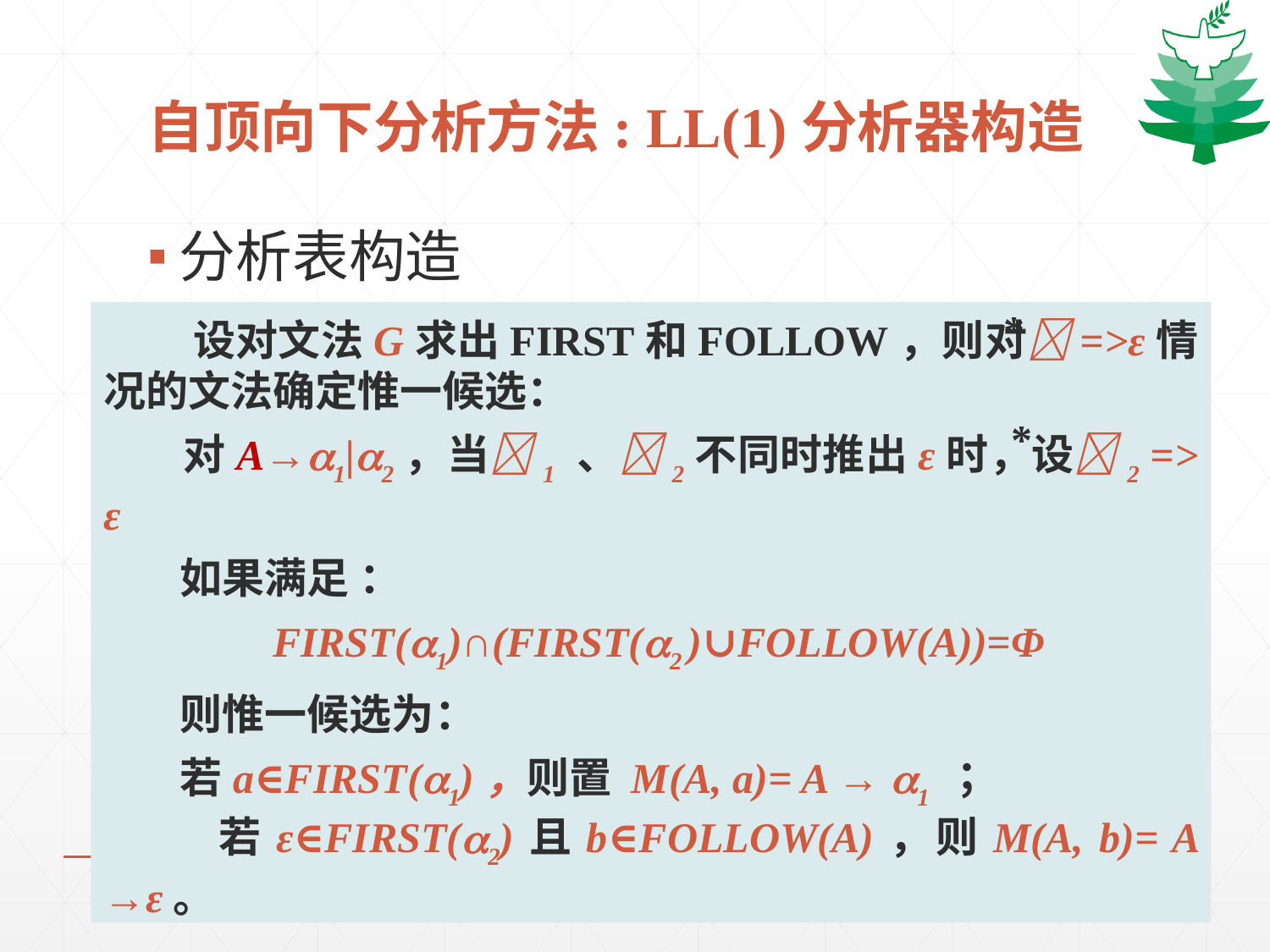

# 自顶向下分析方法: LL(1)分析器构造
分析表构造
*
        设对文法G求出FIRST和FOLLOW，则对α=>ε情况的文法确定惟一候选：
       对A→α1|α2，当α1 、α2不同时推出ε时，设α2 => ε
       如果满足 ：
                FIRST(α1)∩(FIRST(α2 )∪FOLLOW(A))=Φ
       则惟一候选为：
       若a∈FIRST(α1)，则置 M(A, a)= A → α1 ；
       若ε∈FIRST(α2)且b∈FOLLOW(A)，则M(A, b)= A →ε。
*